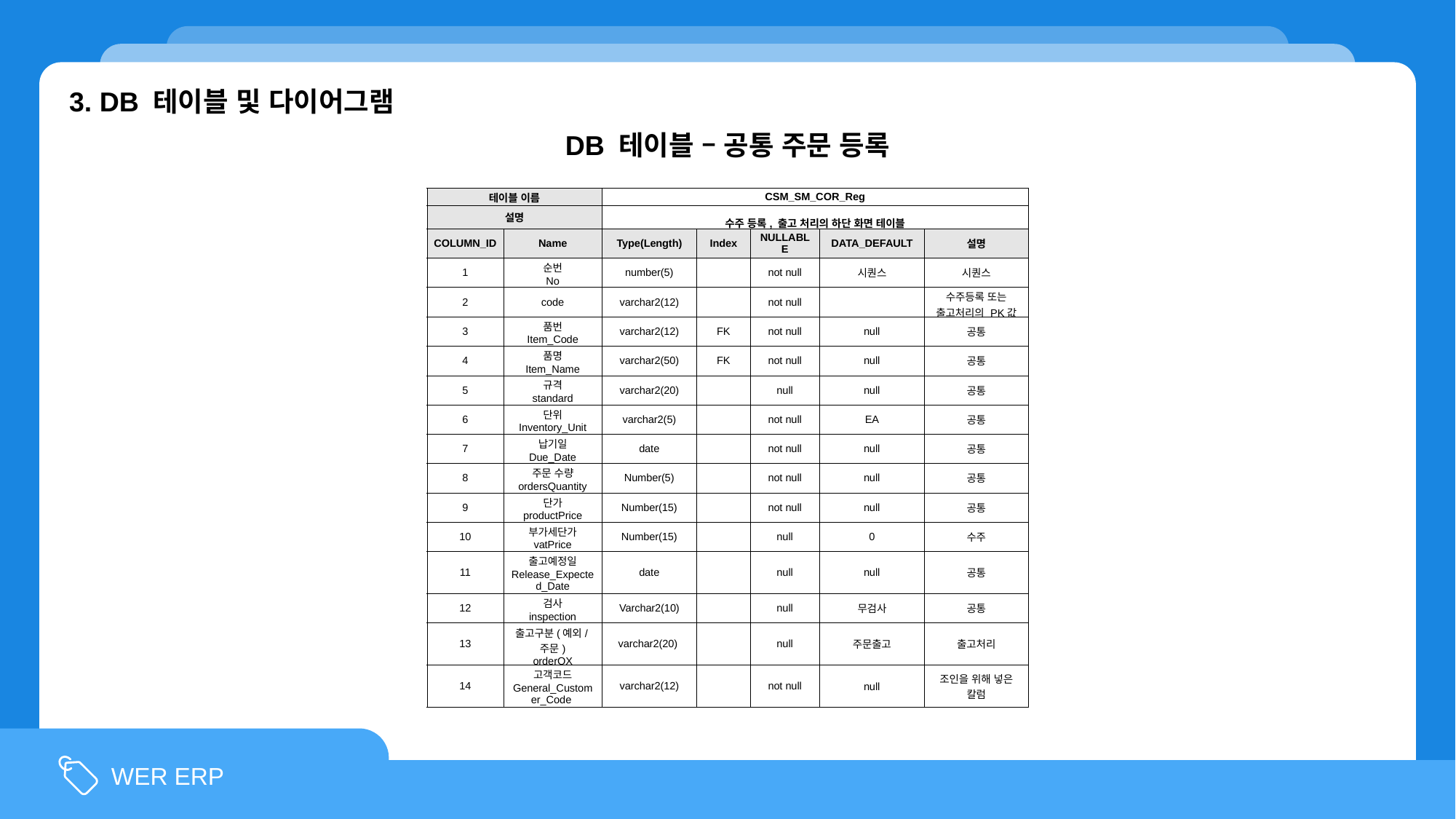

3. DB 테이블 및 다이어그램
DB 테이블 – 공통 주문 등록
| 테이블 이름 |  | CSM\_SM\_COR\_Reg |  |  |  |  |
| --- | --- | --- | --- | --- | --- | --- |
| 설명 |  | 수주 등록, 출고 처리의 하단 화면 테이블 |  |  |  |  |
| COLUMN\_ID | Name | Type(Length) | Index | NULLABLE | DATA\_DEFAULT | 설명 |
| 1 | 순번 No | number(5) |  | not null | 시퀀스 | 시퀀스 |
| 2 | code | varchar2(12) |  | not null |  | 수주등록 또는 출고처리의 PK값 |
| 3 | 품번 Item\_Code | varchar2(12) | FK | not null | null | 공통 |
| 4 | 품명 Item\_Name | varchar2(50) | FK | not null | null | 공통 |
| 5 | 규격 standard | varchar2(20) |  | null | null | 공통 |
| 6 | 단위 Inventory\_Unit | varchar2(5) |  | not null | EA | 공통 |
| 7 | 납기일 Due\_Date | date |  | not null | null | 공통 |
| 8 | 주문 수량 ordersQuantity | Number(5) |  | not null | null | 공통 |
| 9 | 단가 productPrice | Number(15) |  | not null | null | 공통 |
| 10 | 부가세단가 vatPrice | Number(15) |  | null | 0 | 수주 |
| 11 | 출고예정일 Release\_Expected\_Date | date |  | null | null | 공통 |
| 12 | 검사 inspection | Varchar2(10) |  | null | 무검사 | 공통 |
| 13 | 출고구분(예외/주문) orderOX | varchar2(20) |  | null | 주문출고 | 출고처리 |
| 14 | 고객코드 General\_Customer\_Code | varchar2(12) |  | not null | null | 조인을 위해 넣은 칼럼 |

WER ERP